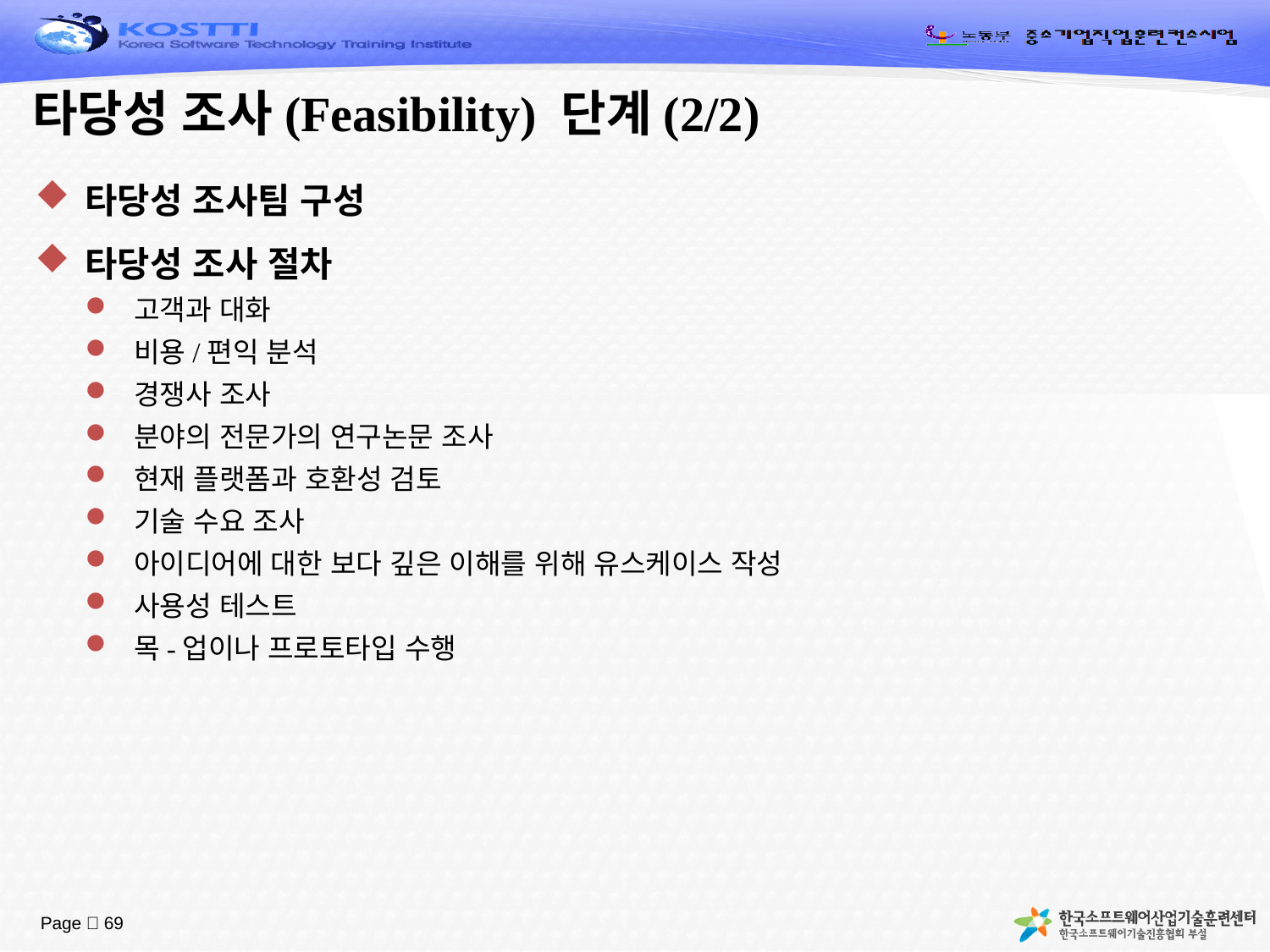

# 타당성 조사(Feasibility) 단계(2/2)
타당성 조사팀 구성
타당성 조사 절차
고객과 대화
비용/편익 분석
경쟁사 조사
분야의 전문가의 연구논문 조사
현재 플랫폼과 호환성 검토
기술 수요 조사
아이디어에 대한 보다 깊은 이해를 위해 유스케이스 작성
사용성 테스트
목-업이나 프로토타입 수행